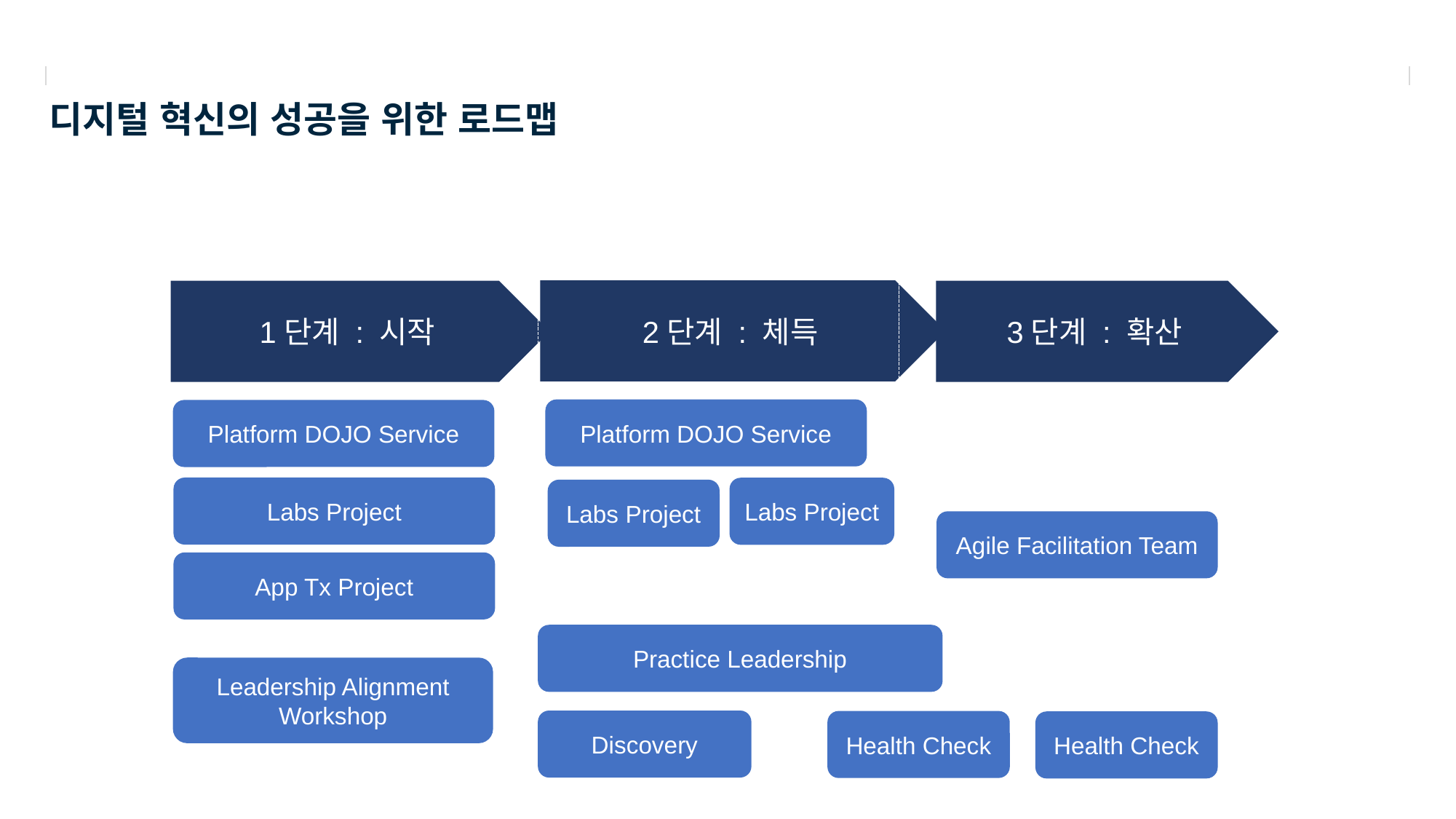

# 디지털 혁신의 성공을 위한 로드맵
2단계 : 체득
3단계 : 확산
1단계 : 시작
Platform DOJO Service
Platform DOJO Service
Labs Project
Labs Project
Labs Project
Agile Facilitation Team
App Tx Project
Practice Leadership
Leadership Alignment Workshop
Discovery
Health Check
Health Check